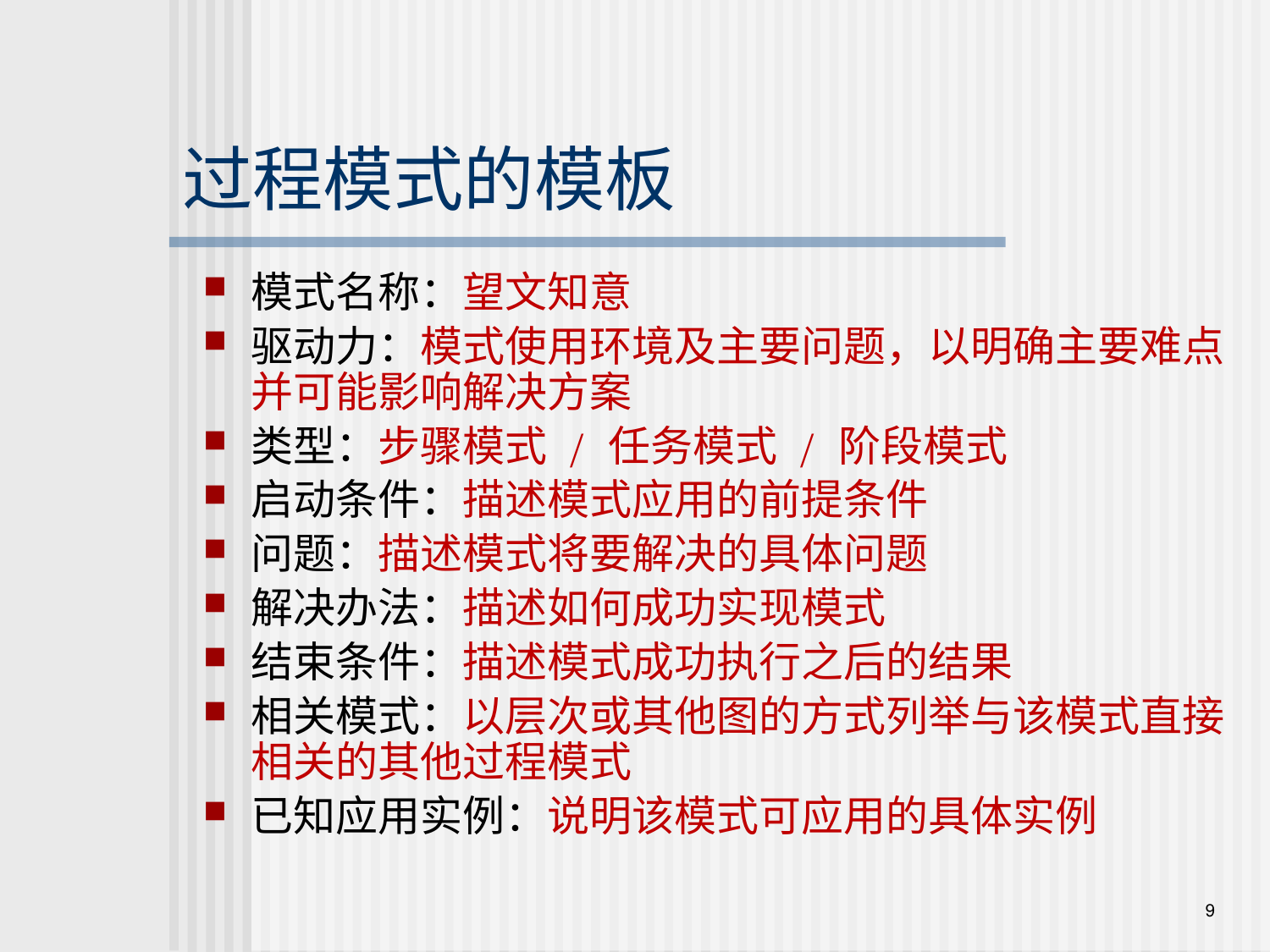

# 过程模式的模板
模式名称：望文知意
驱动力：模式使用环境及主要问题，以明确主要难点并可能影响解决方案
类型：步骤模式 / 任务模式 / 阶段模式
启动条件：描述模式应用的前提条件
问题：描述模式将要解决的具体问题
解决办法：描述如何成功实现模式
结束条件：描述模式成功执行之后的结果
相关模式：以层次或其他图的方式列举与该模式直接相关的其他过程模式
已知应用实例：说明该模式可应用的具体实例
9